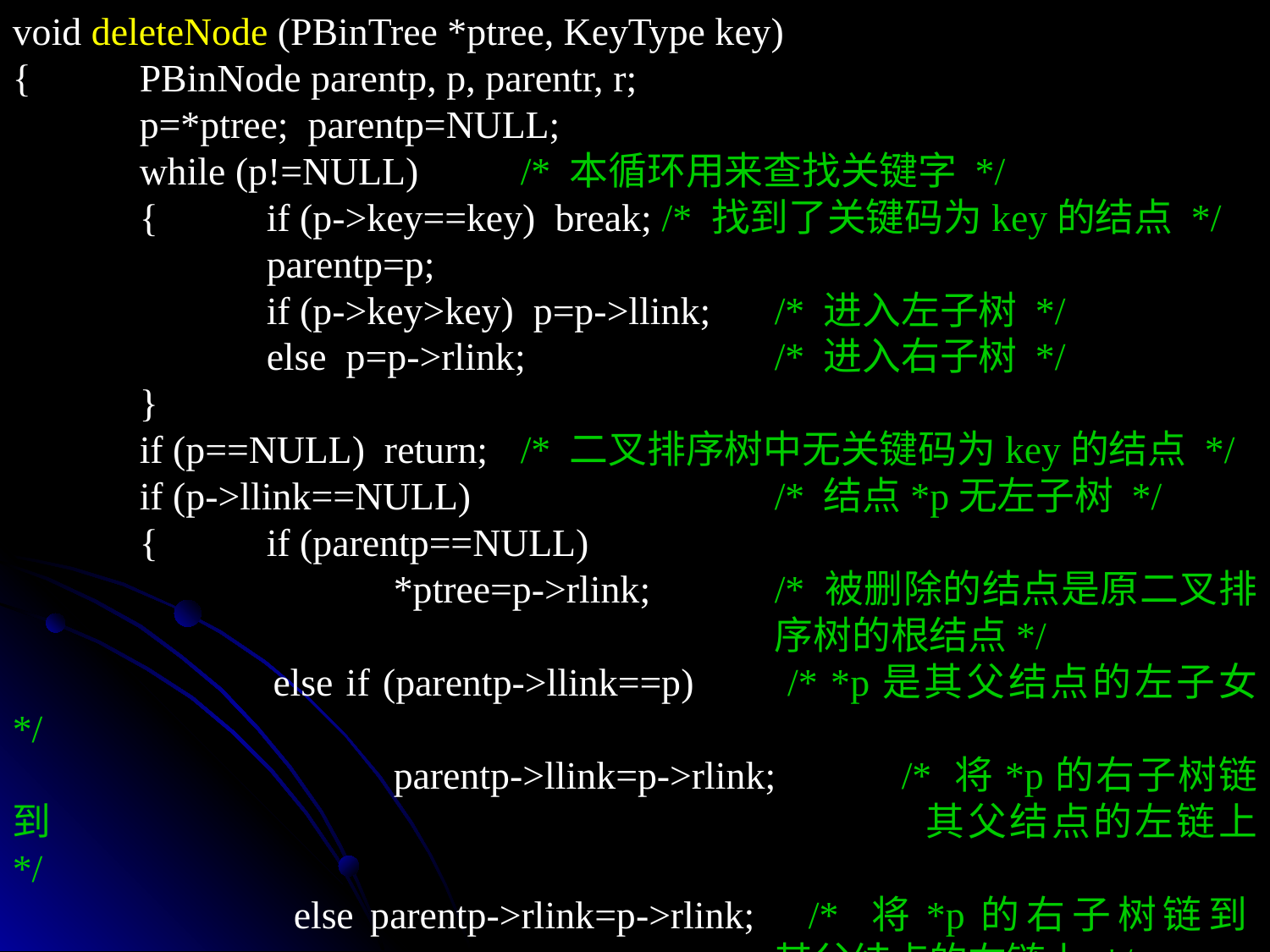

void deleteNode (PBinTree *ptree, KeyType key)
{	PBinNode parentp, p, parentr, r;
 	p=*ptree;  parentp=NULL;
	while (p!=NULL)	/* 本循环用来查找关键字 */
	{	if (p->key==key)  break; /* 找到了关键码为key的结点 */
	  	parentp=p;
	  	if (p->key>key)  p=p->llink;	/* 进入左子树 */
	  	else  p=p->rlink;		/* 进入右子树 */
	}
	if (p==NULL)  return;	/* 二叉排序树中无关键码为key的结点 */
	if (p->llink==NULL)  			/* 结点*p无左子树 */
	{	if (parentp==NULL)
			*ptree=p->rlink;	/* 被删除的结点是原二叉排						序树的根结点*/
	  	else if (parentp->llink==p)	/* *p是其父结点的左子女 */
			parentp->llink=p->rlink;	/* 将*p的右子树链到							其父结点的左链上 */
	    	else parentp->rlink=p->rlink;	/* 将*p的右子树链到							其父结点的右链上 */
	}